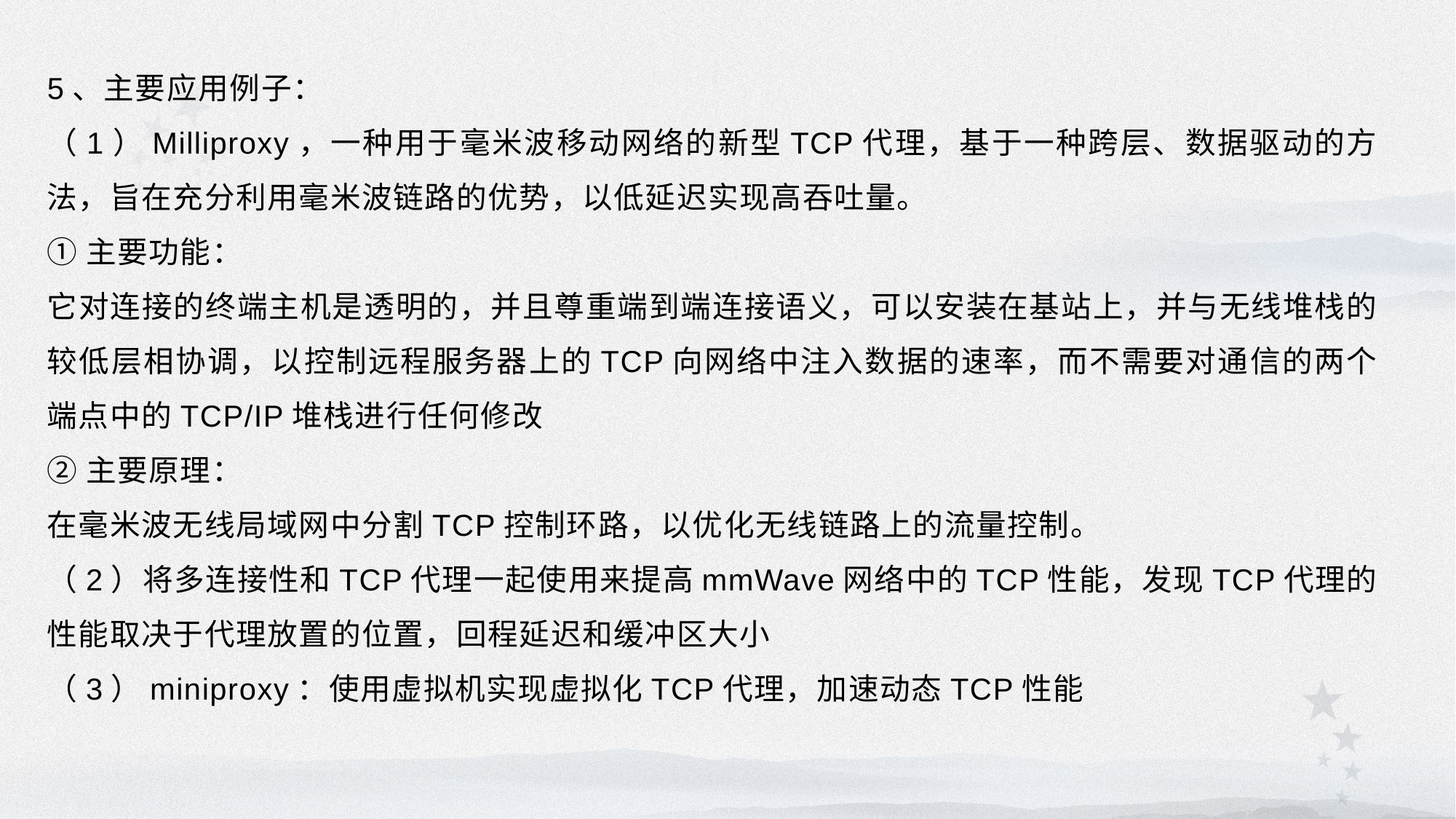

5、主要应用例子：
（1）Milliproxy，一种用于毫米波移动网络的新型TCP代理，基于一种跨层、数据驱动的方法，旨在充分利用毫米波链路的优势，以低延迟实现高吞吐量。
①主要功能：
它对连接的终端主机是透明的，并且尊重端到端连接语义，可以安装在基站上，并与无线堆栈的较低层相协调，以控制远程服务器上的TCP向网络中注入数据的速率，而不需要对通信的两个端点中的TCP/IP堆栈进行任何修改
②主要原理：
在毫米波无线局域网中分割TCP控制环路，以优化无线链路上的流量控制。
（2）将多连接性和TCP代理一起使用来提高mmWave网络中的TCP性能，发现TCP代理的性能取决于代理放置的位置，回程延迟和缓冲区大小
（3）miniproxy：使用虚拟机实现虚拟化TCP代理，加速动态TCP性能